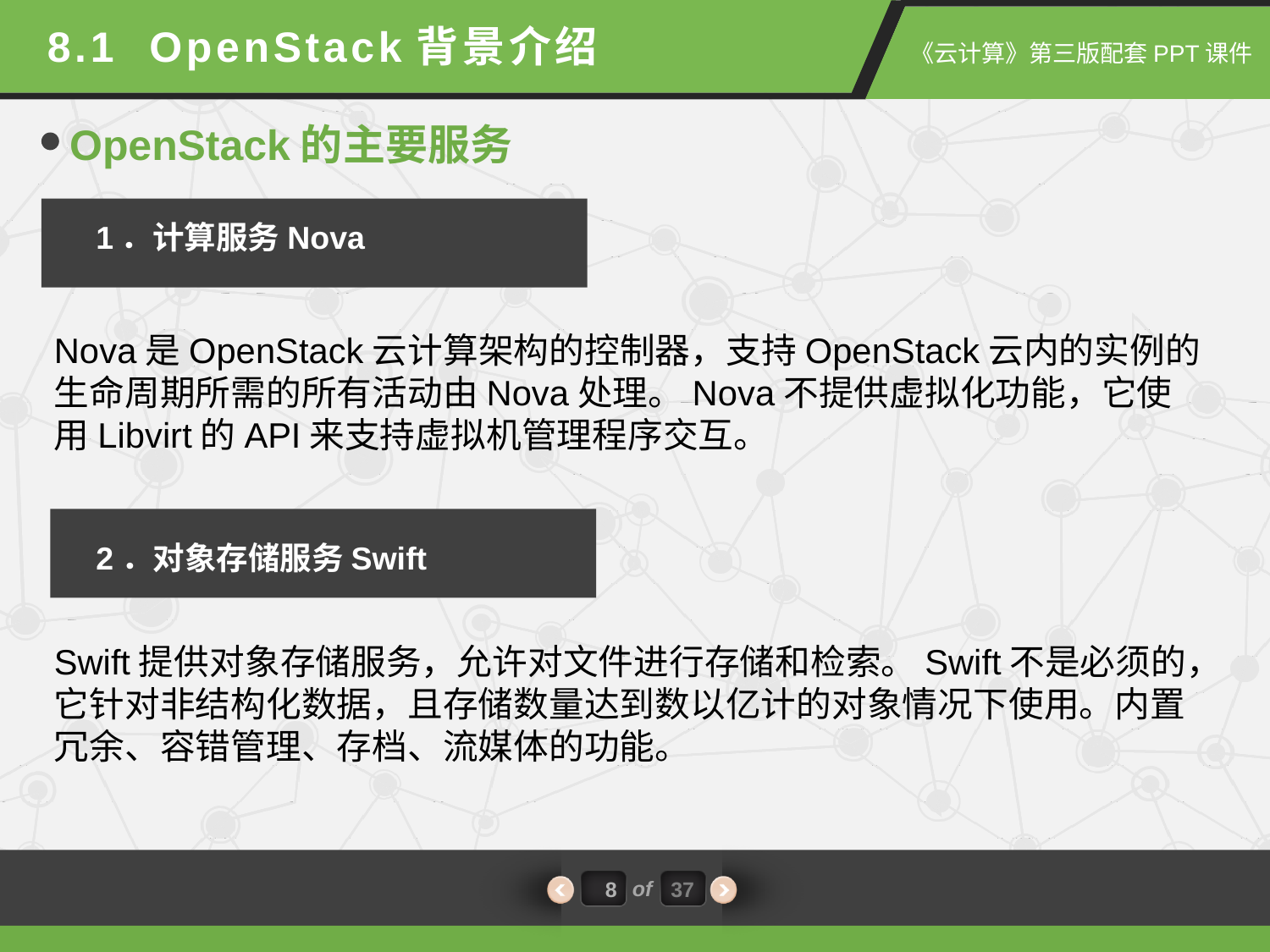

8.1  OpenStack背景介绍
OpenStack的主要服务

1．计算服务Nova
Nova是OpenStack云计算架构的控制器，支持OpenStack云内的实例的生命周期所需的所有活动由Nova处理。Nova不提供虚拟化功能，它使用Libvirt的API来支持虚拟机管理程序交互。

2．对象存储服务Swift
Swift提供对象存储服务，允许对文件进行存储和检索。Swift不是必须的，它针对非结构化数据，且存储数量达到数以亿计的对象情况下使用。内置冗余、容错管理、存档、流媒体的功能。
8